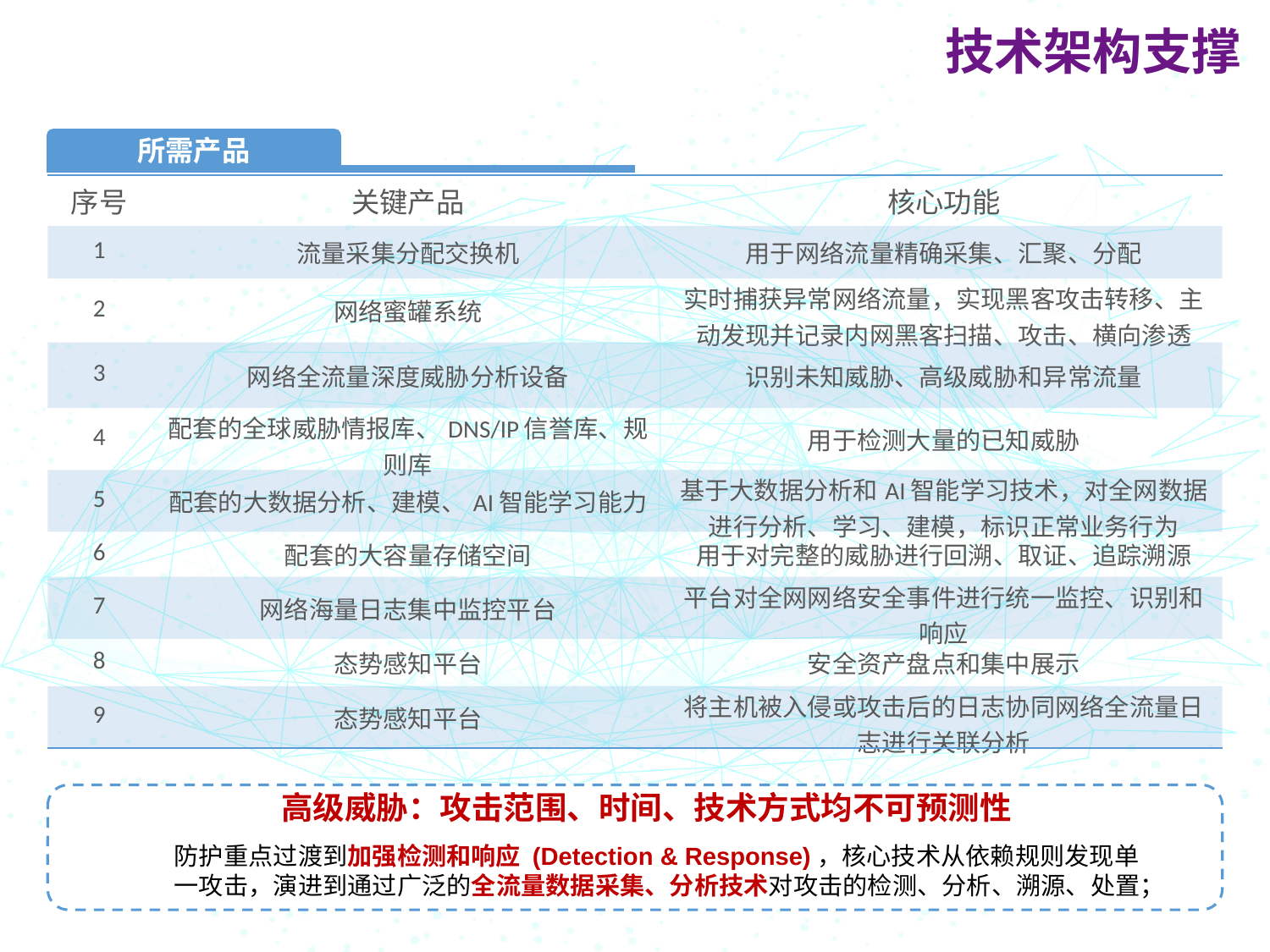

技术架构支撑
所需产品

| 序号 | 关键产品 | 核心功能 |
| --- | --- | --- |
| 1 | 流量采集分配交换机 | 用于网络流量精确采集、汇聚、分配 |
| 2 | 网络蜜罐系统 | 实时捕获异常网络流量，实现黑客攻击转移、主动发现并记录内网黑客扫描、攻击、横向渗透 |
| 3 | 网络全流量深度威胁分析设备 | 识别未知威胁、高级威胁和异常流量 |
| 4 | 配套的全球威胁情报库、DNS/IP信誉库、规则库 | 用于检测大量的已知威胁 |
| 5 | 配套的大数据分析、建模、AI智能学习能力 | 基于大数据分析和AI智能学习技术，对全网数据进行分析、学习、建模，标识正常业务行为 |
| 6 | 配套的大容量存储空间 | 用于对完整的威胁进行回溯、取证、追踪溯源 |
| 7 | 网络海量日志集中监控平台 | 平台对全网网络安全事件进行统一监控、识别和响应 |
| 8 | 态势感知平台 | 安全资产盘点和集中展示 |
| 9 | 态势感知平台 | 将主机被入侵或攻击后的日志协同网络全流量日志进行关联分析 |
     高级威胁：攻击范围、时间、技术方式均不可预测性

防护重点过渡到加强检测和响应 (Detection & Response)，核心技术从依赖规则发现单一攻击，演进到通过广泛的全流量数据采集、分析技术对攻击的检测、分析、溯源、处置；